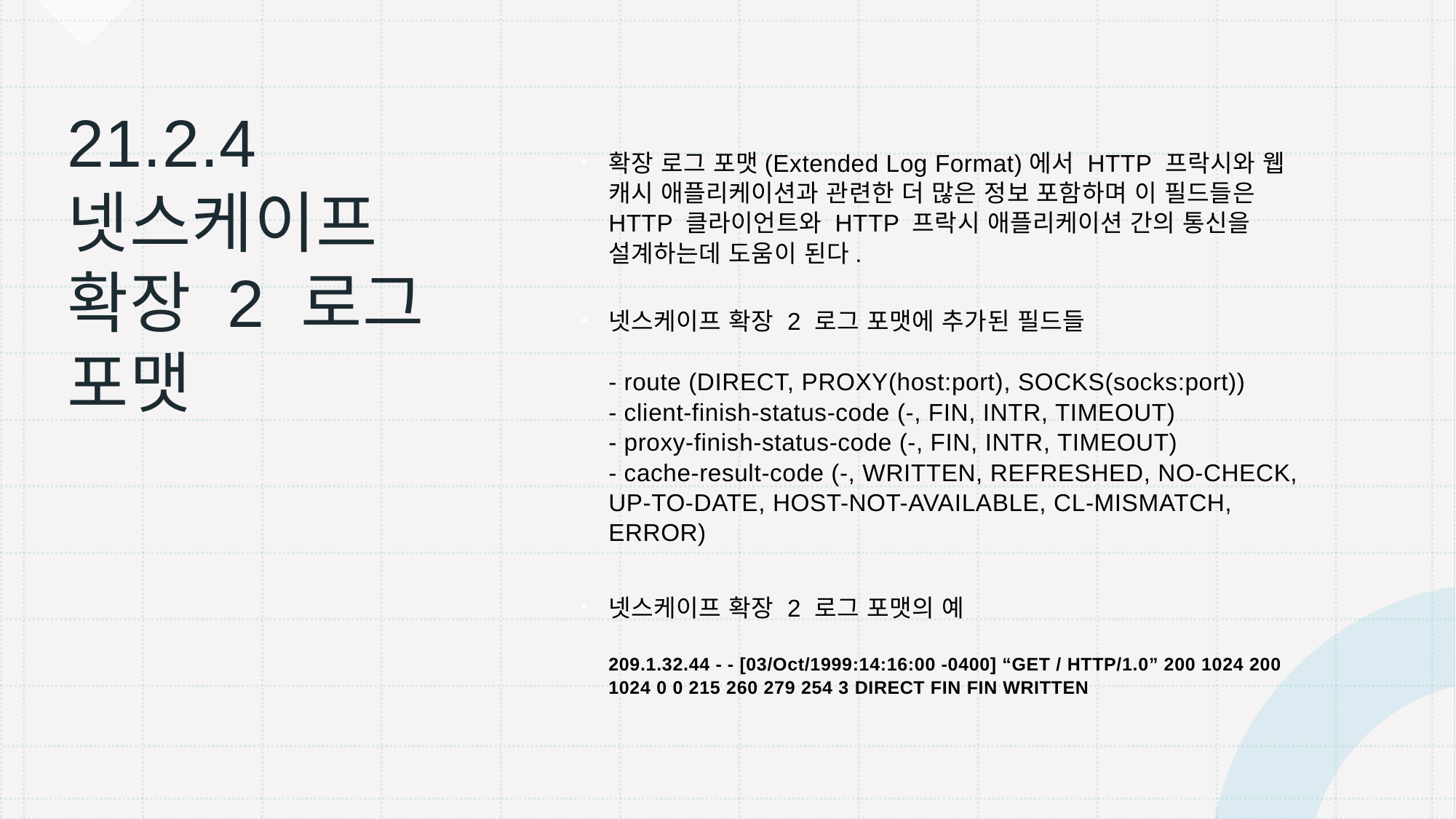

확장 로그 포맷(Extended Log Format)에서 HTTP 프락시와 웹 캐시 애플리케이션과 관련한 더 많은 정보 포함하며 이 필드들은 HTTP 클라이언트와 HTTP 프락시 애플리케이션 간의 통신을 설계하는데 도움이 된다.

넷스케이프 확장 2 로그 포맷에 추가된 필드들
- route (DIRECT, PROXY(host:port), SOCKS(socks:port))
- client-finish-status-code (-, FIN, INTR, TIMEOUT)
- proxy-finish-status-code (-, FIN, INTR, TIMEOUT)
- cache-result-code (-, WRITTEN, REFRESHED, NO-CHECK, UP-TO-DATE, HOST-NOT-AVAILABLE, CL-MISMATCH, ERROR)

넷스케이프 확장 2 로그 포맷의 예
209.1.32.44 - - [03/Oct/1999:14:16:00 -0400] “GET / HTTP/1.0” 200 1024 200 1024 0 0 215 260 279 254 3 DIRECT FIN FIN WRITTEN
# 21.2.4 넷스케이프 확장 2 로그 포맷